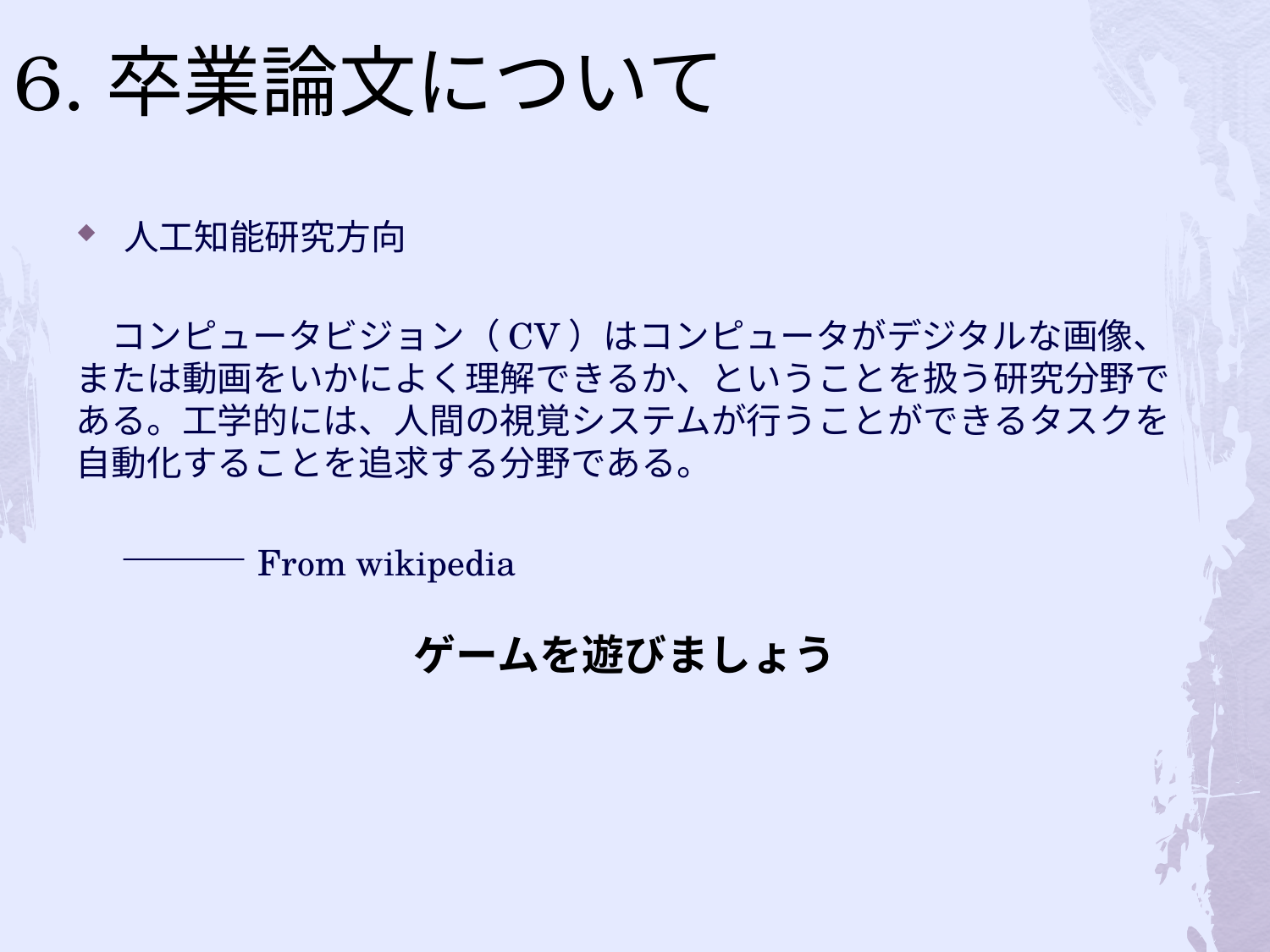

# 6.卒業論文について
人工知能研究方向

　コンピュータビジョン（CV）はコンピュータがデジタルな画像、または動画をいかによく理解できるか、ということを扱う研究分野である。工学的には、人間の視覚システムが行うことができるタスクを自動化することを追求する分野である。
　　　　　　　　　　　　　　　　　　　　　　　　　　　　　　　　 ―――From wikipedia

ゲームを遊びましょう